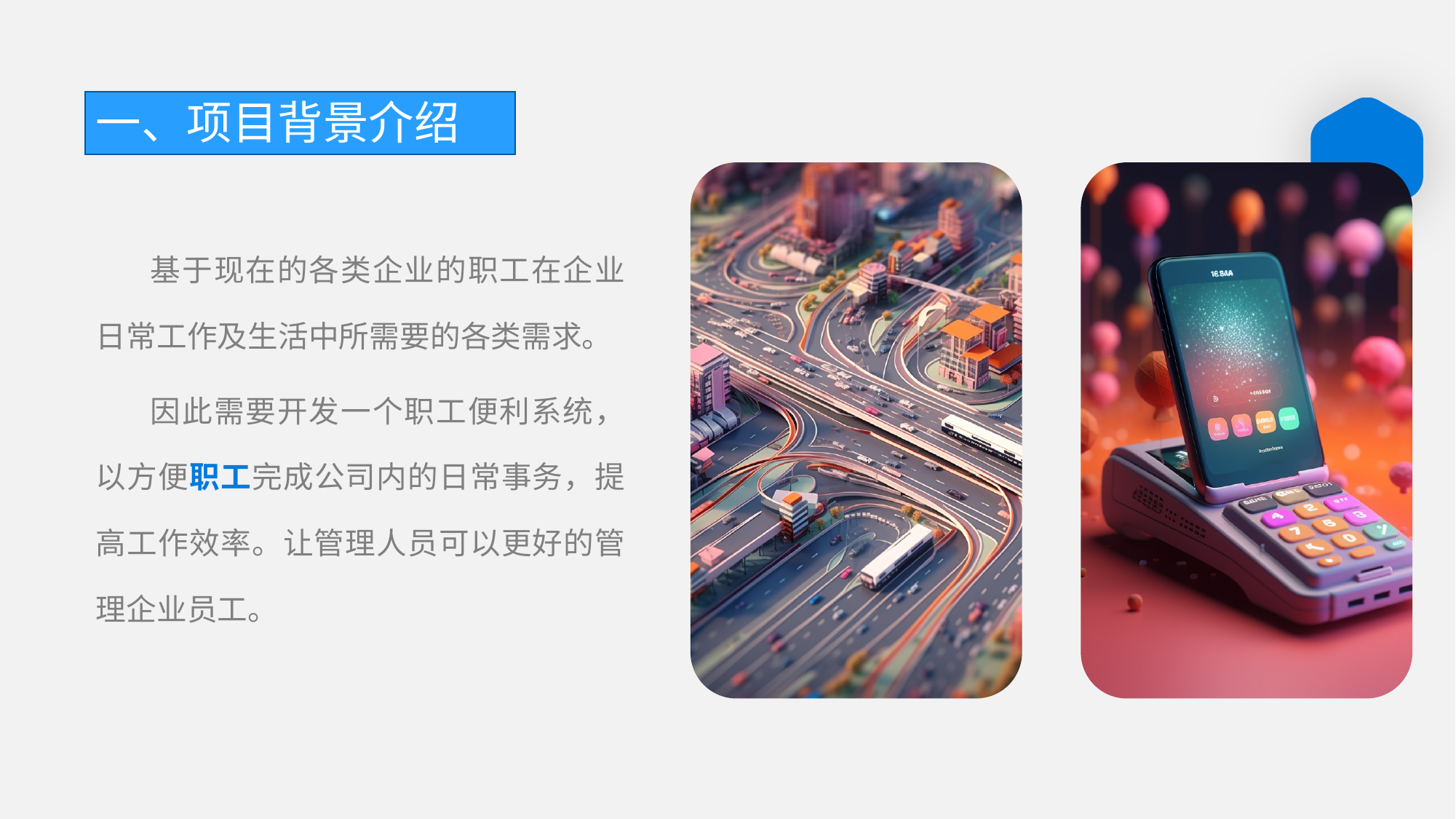

一、项目背景介绍

基于现在的各类企业的职工在企业日常工作及生活中所需要的各类需求。
因此需要开发一个职工便利系统，以方便职工完成公司内的日常事务，提高工作效率。让管理人员可以更好的管理企业员工。